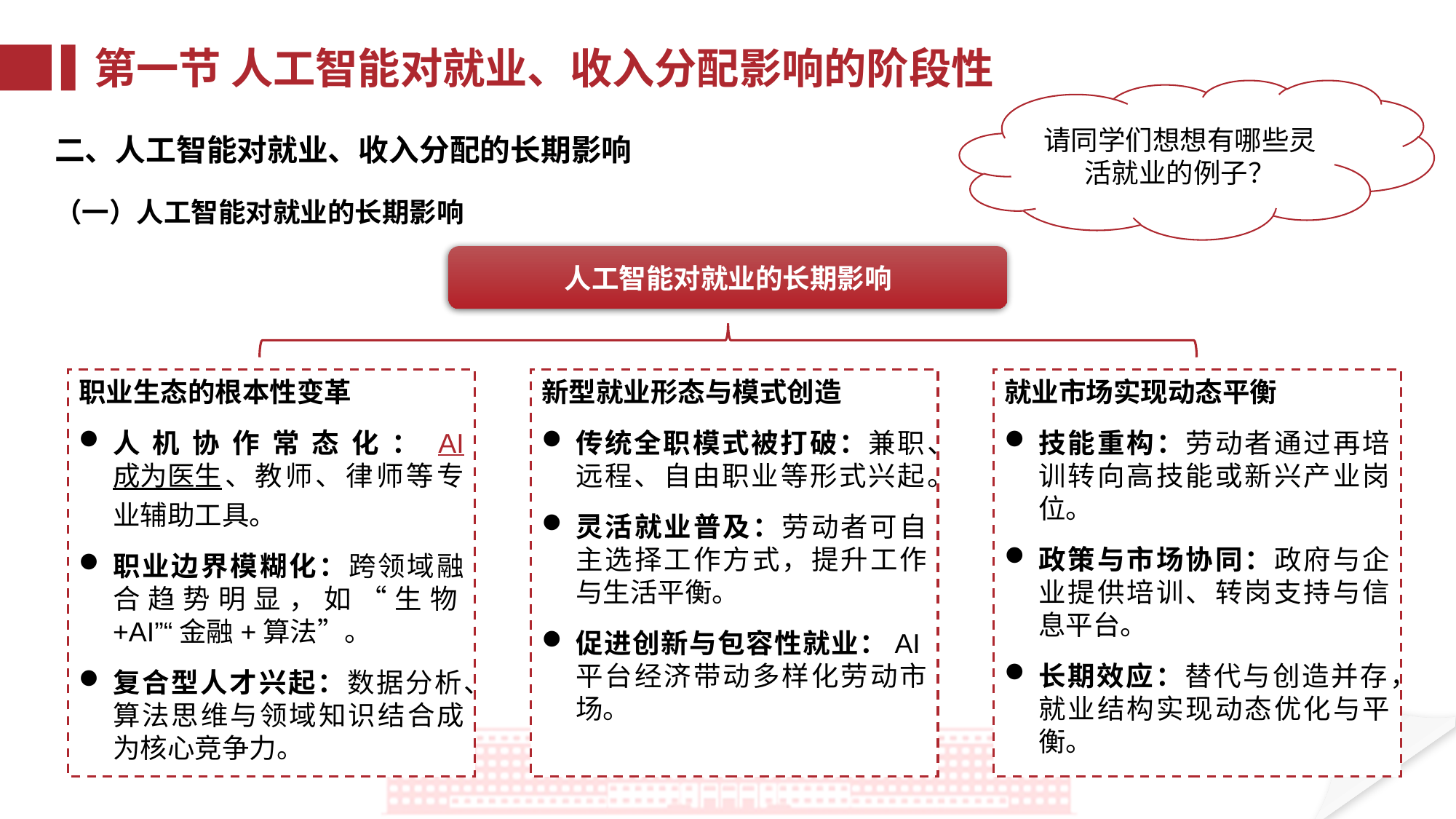

第一节 人工智能对就业、收入分配影响的阶段性
请同学们想想有哪些灵活就业的例子？
二、人工智能对就业、收入分配的长期影响
（一）人工智能对就业的长期影响
人工智能对就业的长期影响
新型就业形态与模式创造
传统全职模式被打破：兼职、远程、自由职业等形式兴起。
灵活就业普及：劳动者可自主选择工作方式，提升工作与生活平衡。
促进创新与包容性就业：AI平台经济带动多样化劳动市场。
就业市场实现动态平衡
技能重构：劳动者通过再培训转向高技能或新兴产业岗位。
政策与市场协同：政府与企业提供培训、转岗支持与信息平台。
长期效应：替代与创造并存，就业结构实现动态优化与平衡。
职业生态的根本性变革
人机协作常态化：AI成为医生、教师、律师等专业辅助工具。
职业边界模糊化：跨领域融合趋势明显，如“生物+AI”“金融+算法”。
复合型人才兴起：数据分析、算法思维与领域知识结合成为核心竞争力。